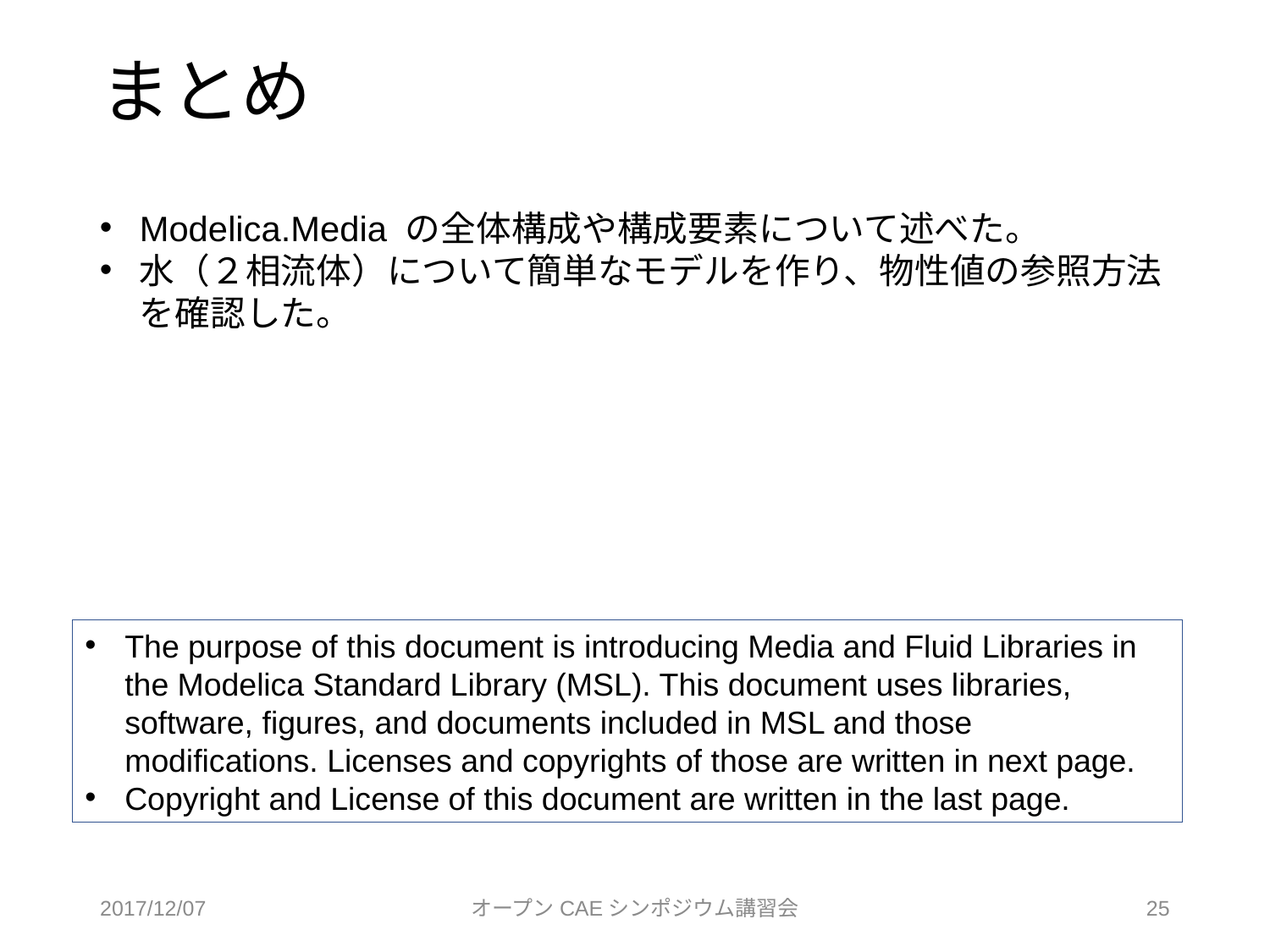

# まとめ
Modelica.Media の全体構成や構成要素について述べた。
水（２相流体）について簡単なモデルを作り、物性値の参照方法を確認した。
The purpose of this document is introducing Media and Fluid Libraries in the Modelica Standard Library (MSL). This document uses libraries, software, figures, and documents included in MSL and those modifications. Licenses and copyrights of those are written in next page.
Copyright and License of this document are written in the last page.
2017/12/07
オープンCAEシンポジウム講習会
25